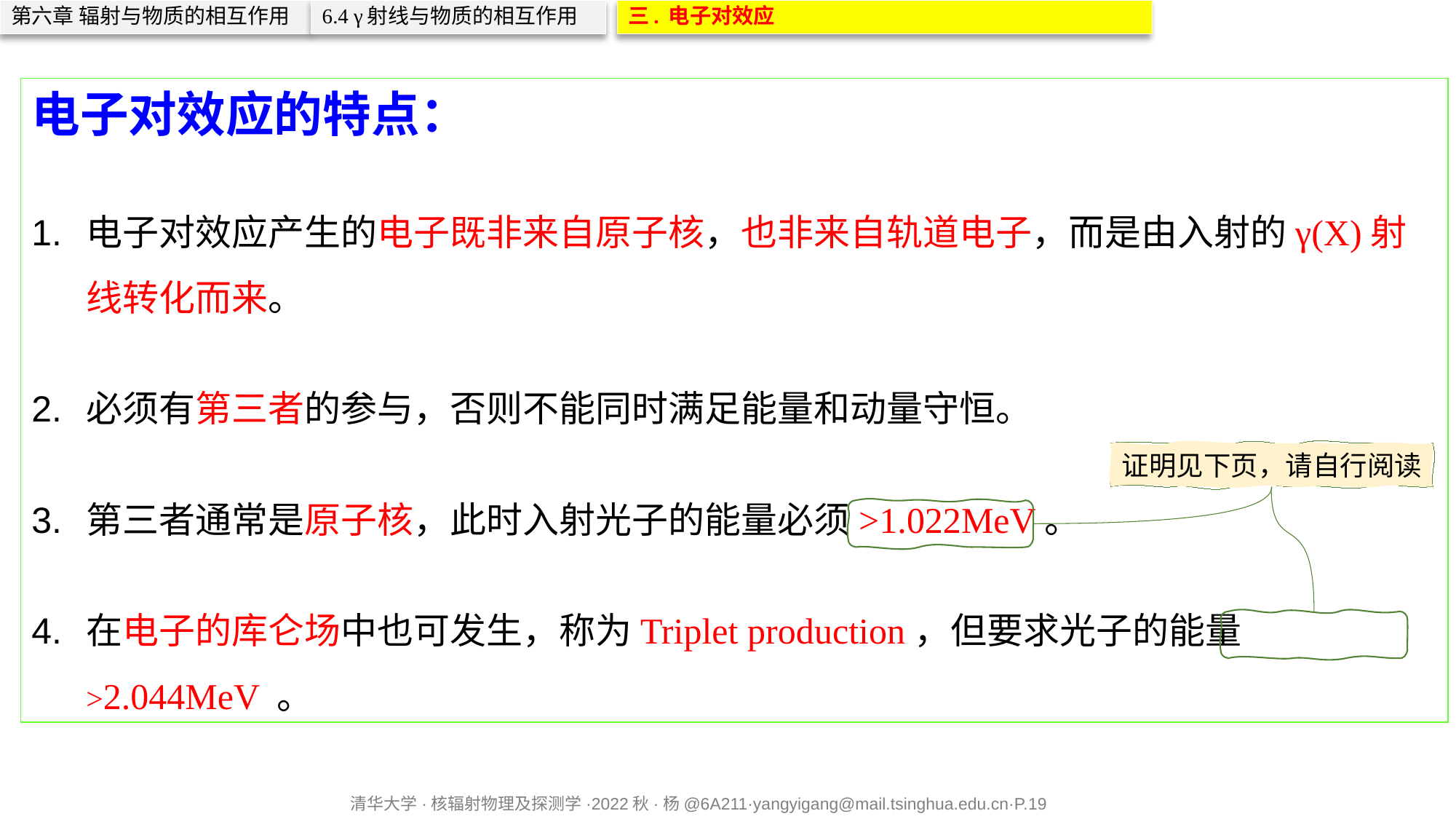

第六章 辐射与物质的相互作用
6.4 γ射线与物质的相互作用
三. 电子对效应

电子对效应的特点：
电子对效应产生的电子既非来自原子核，也非来自轨道电子，而是由入射的γ(X)射线转化而来。
必须有第三者的参与，否则不能同时满足能量和动量守恒。
第三者通常是原子核，此时入射光子的能量必须>1.022MeV。
在电子的库仑场中也可发生，称为Triplet production，但要求光子的能量>2.044MeV 。
证明见下页，请自行阅读